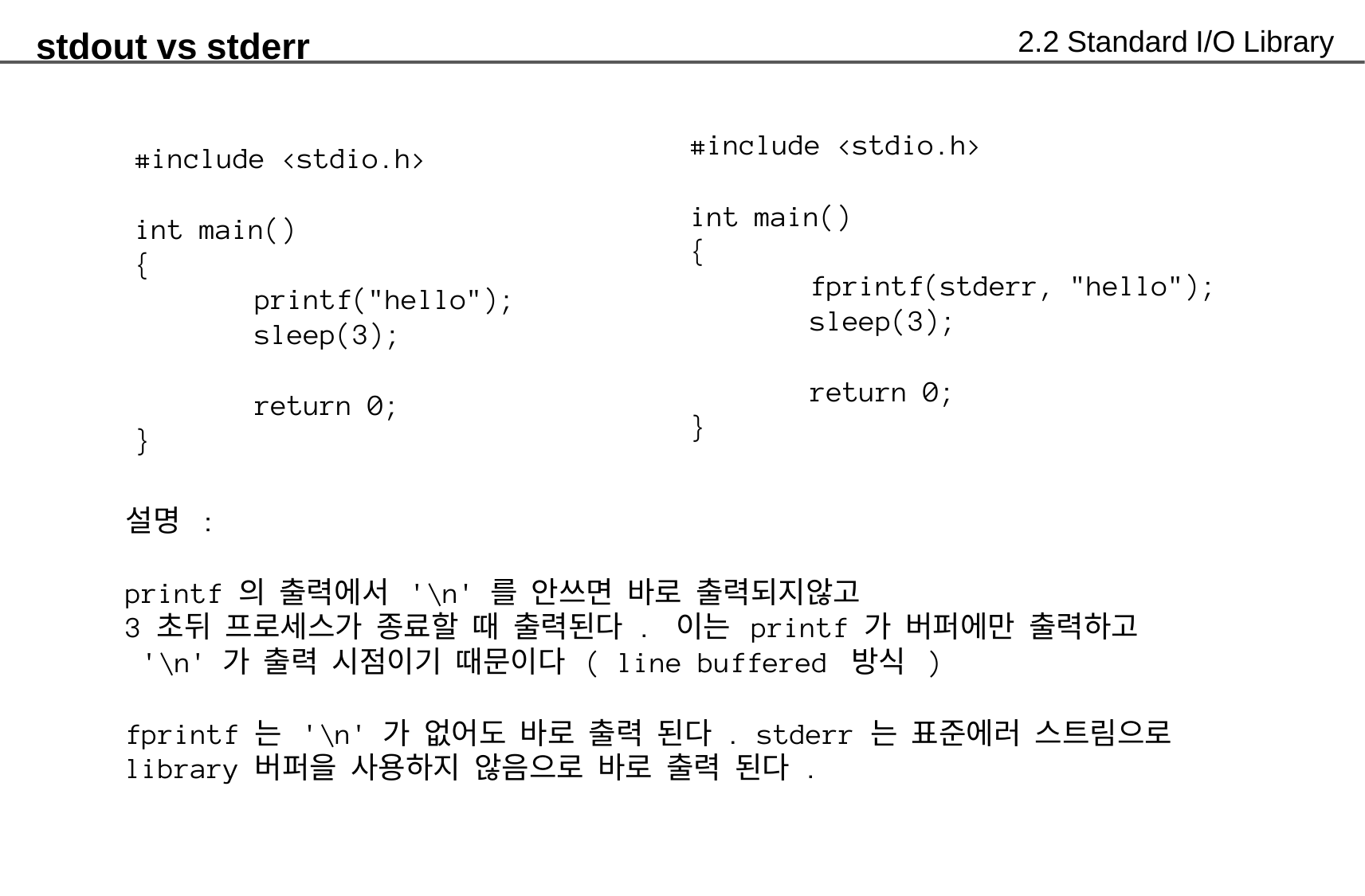

stdout vs stderr

	#include  <stdio.h>

	int  main()
	{
		printf("hello");
		sleep(3);

		return  0;
	}
		2.2 Standard I/O Library

#include  <stdio.h>

int  main()
{
	fprintf(stderr,  "hello");
	sleep(3);

	return  0;
}

설명  :

printf 의  출력에서  '\n' 를  안쓰면  바로  출력되지않고
3 초뒤  프로세스가  종료할  때  출력된다 .  이는  printf 가  버퍼에만  출력하고
	'\n' 가  출력  시점이기  때문이다  (  line  buffered  방식  )

fprintf 는  '\n' 가  없어도  바로  출력  된다 .  stderr 는  표준에러  스트림으로
library 버퍼을  사용하지  않음으로  바로  출력  된다 .